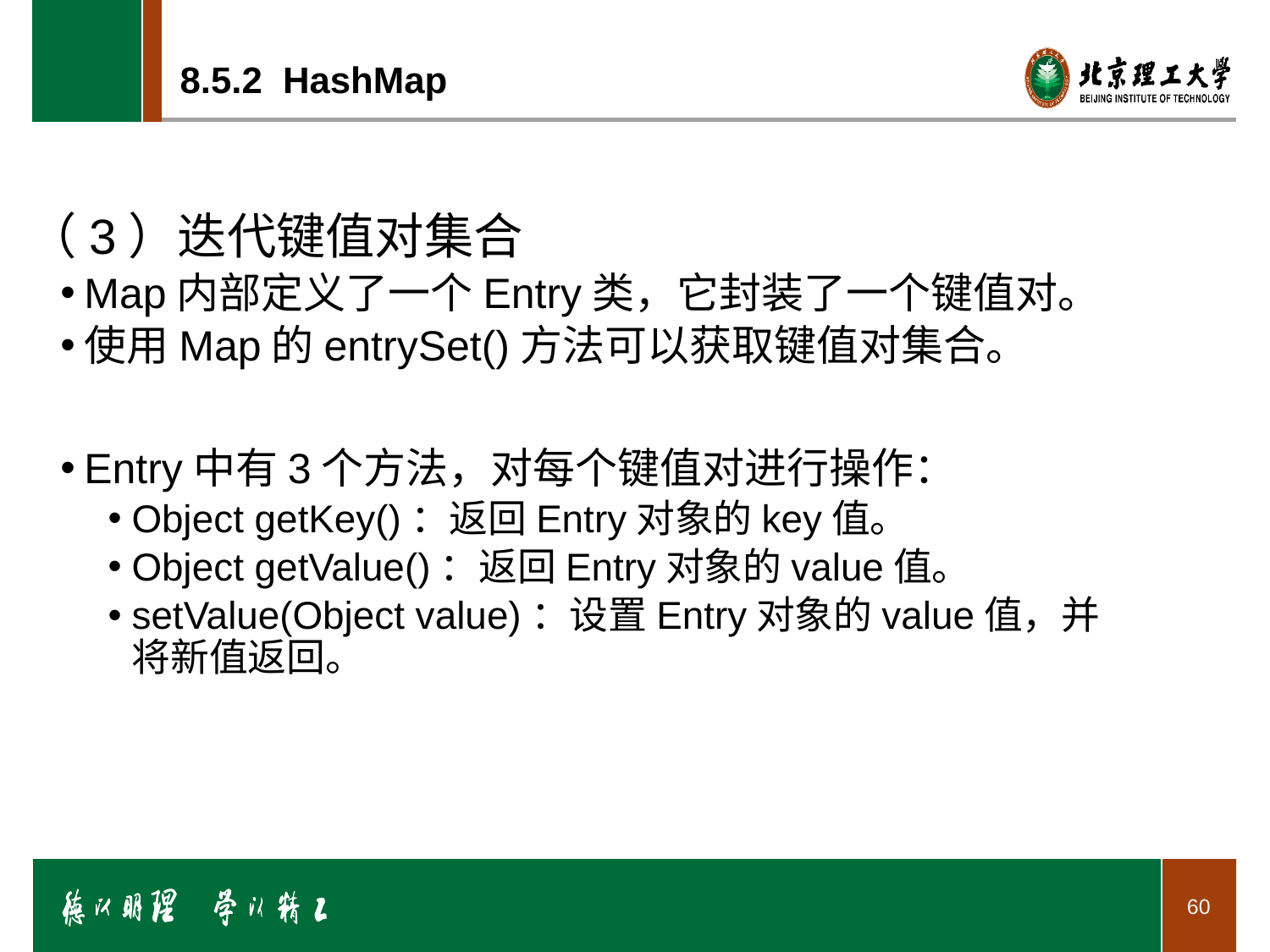

# 8.5.2  HashMap
（3）迭代键值对集合
Map内部定义了一个Entry类，它封装了一个键值对。
使用Map的entrySet()方法可以获取键值对集合。

Entry中有3个方法，对每个键值对进行操作：
Object getKey()：返回Entry对象的key值。
Object getValue()：返回Entry对象的value值。
setValue(Object value)：设置Entry对象的value值，并将新值返回。